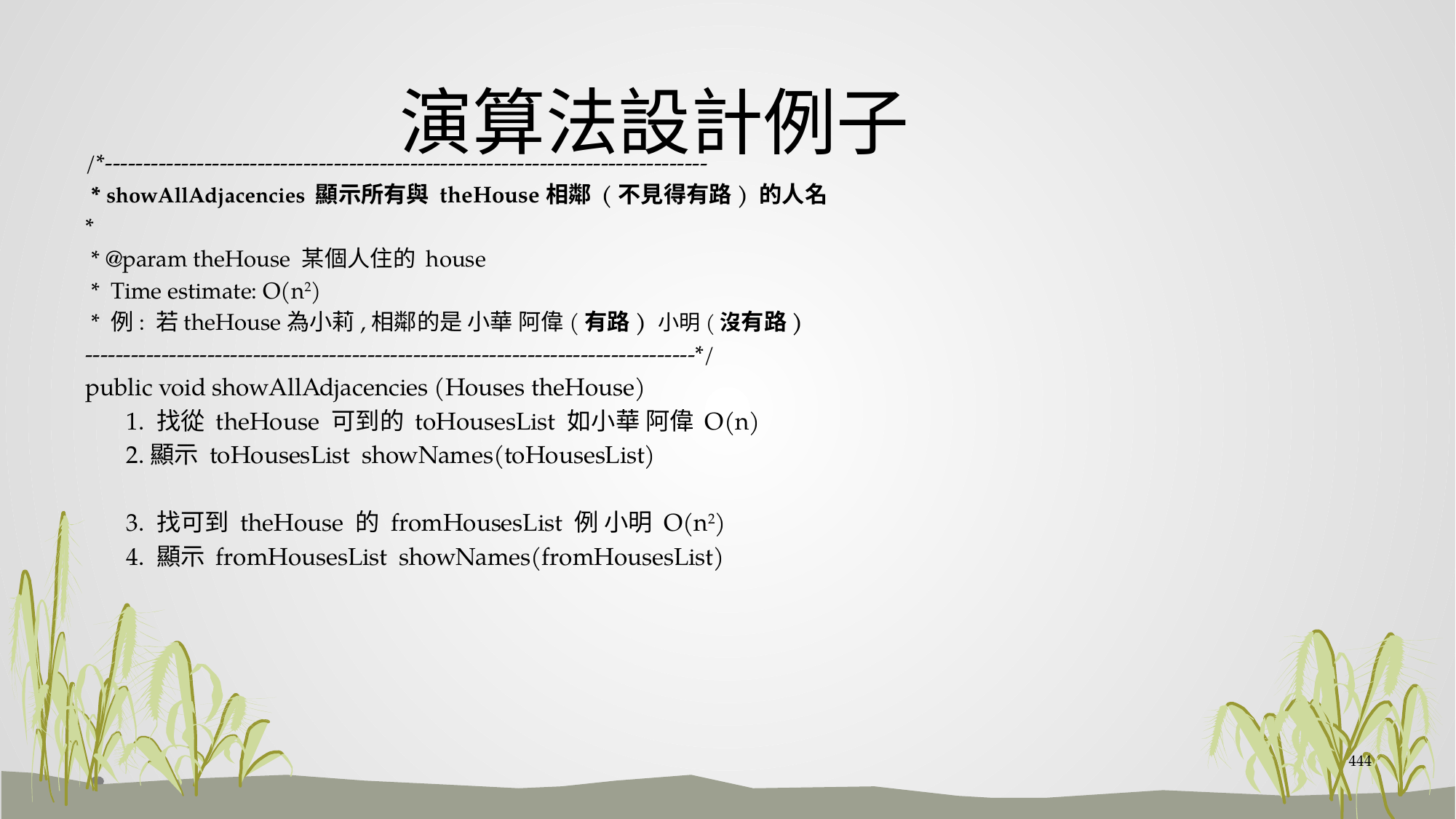

演算法設計例子
/*-------------------------------------------------------------------------------
 * showAllAdjacencies 顯示所有與 theHouse相鄰 (不見得有路) 的人名
*
 * @param theHouse 某個人住的 house
 *  Time estimate: O(n2)
 * 例: 若theHouse為小莉,相鄰的是 小華 阿偉(有路) 小明(沒有路)
--------------------------------------------------------------------------------*/
public void showAllAdjacencies (Houses theHouse)
	1. 找從 theHouse 可到的 toHousesList 如小華 阿偉 O(n)
	2.顯示 toHousesList  showNames(toHousesList)

	3. 找可到 theHouse 的 fromHousesList 例 小明 O(n2)
	4. 顯示 fromHousesList  showNames(fromHousesList)
444